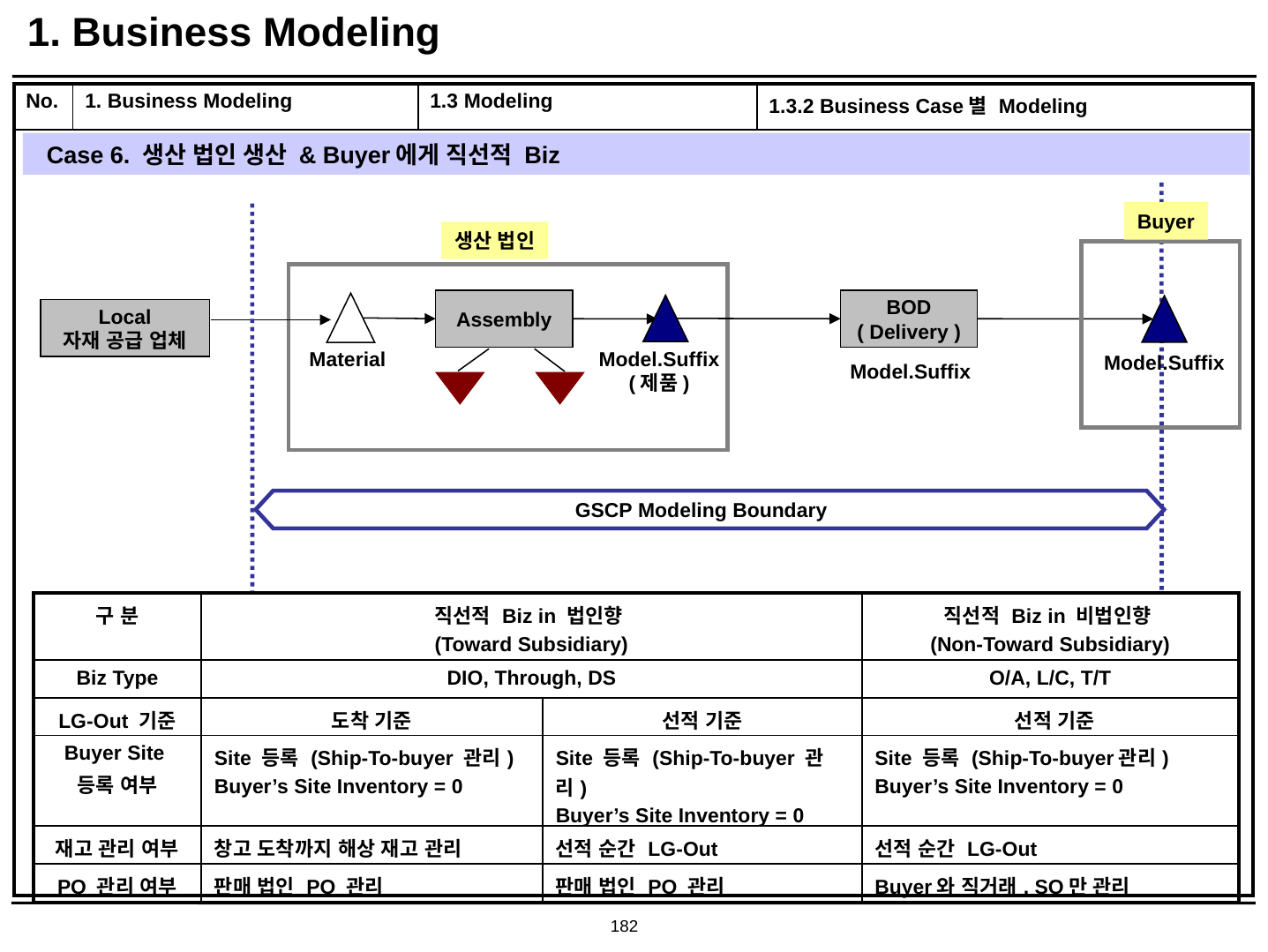

# 1. Business Modeling
| No. | 1. Business Modeling | 1.3 Modeling | 1.3.2 Business Case별 Modeling |
| --- | --- | --- | --- |
|  |  |  |  |
Case 6. 생산 법인 생산 & Buyer에게 직선적 Biz

Buyer

생산 법인

Assembly
BOD
( Delivery )

Local
자재 공급 업체
Material
Model.Suffix
(제품)
Model.Suffix

Model.Suffix

GSCP Modeling Boundary
| 구 분 | 직선적 Biz in 법인향 (Toward Subsidiary) |  | 직선적 Biz in 비법인향 (Non-Toward Subsidiary) |
| --- | --- | --- | --- |
| Biz Type | DIO, Through, DS |  | O/A, L/C, T/T |
| LG-Out 기준 | 도착 기준 | 선적 기준 | 선적 기준 |
| Buyer Site 등록 여부 | Site 등록 (Ship-To-buyer 관리) Buyer’s Site Inventory = 0 | Site 등록 (Ship-To-buyer 관리) Buyer’s Site Inventory = 0 | Site 등록 (Ship-To-buyer관리) Buyer’s Site Inventory = 0 |
| 재고 관리 여부 | 창고 도착까지 해상 재고 관리 | 선적 순간 LG-Out | 선적 순간 LG-Out |
| PO 관리 여부 | 판매 법인 PO 관리 | 판매 법인 PO 관리 | Buyer와 직거래, SO만 관리 |
182